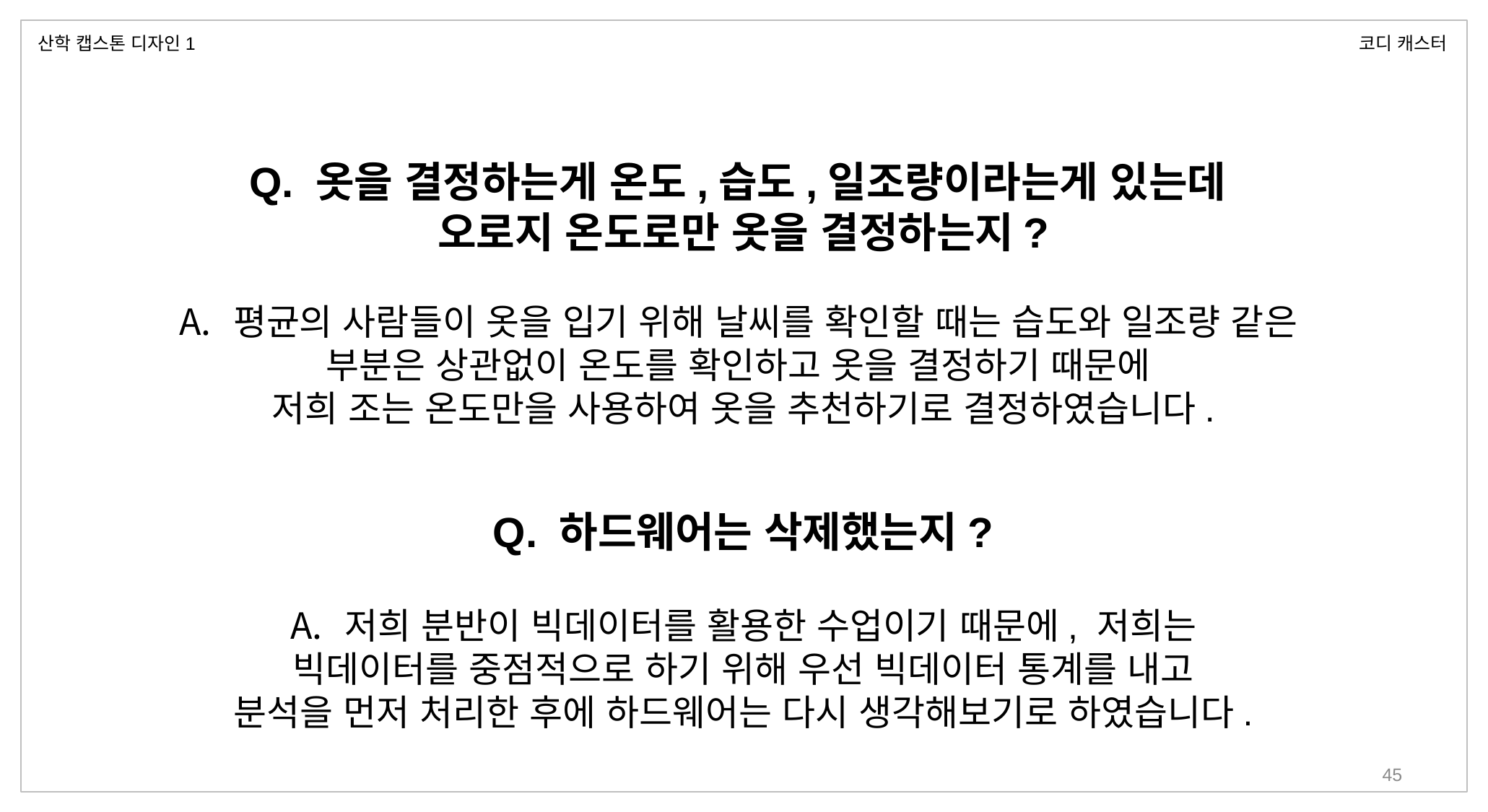

산학 캡스톤 디자인1
코디 캐스터
Q. 옷을 결정하는게 온도,습도,일조량이라는게 있는데
오로지 온도로만 옷을 결정하는지?
평균의 사람들이 옷을 입기 위해 날씨를 확인할 때는 습도와 일조량 같은
부분은 상관없이 온도를 확인하고 옷을 결정하기 때문에
저희 조는 온도만을 사용하여 옷을 추천하기로 결정하였습니다.
Q. 하드웨어는 삭제했는지?
저희 분반이 빅데이터를 활용한 수업이기 때문에, 저희는
빅데이터를 중점적으로 하기 위해 우선 빅데이터 통계를 내고
분석을 먼저 처리한 후에 하드웨어는 다시 생각해보기로 하였습니다.
45